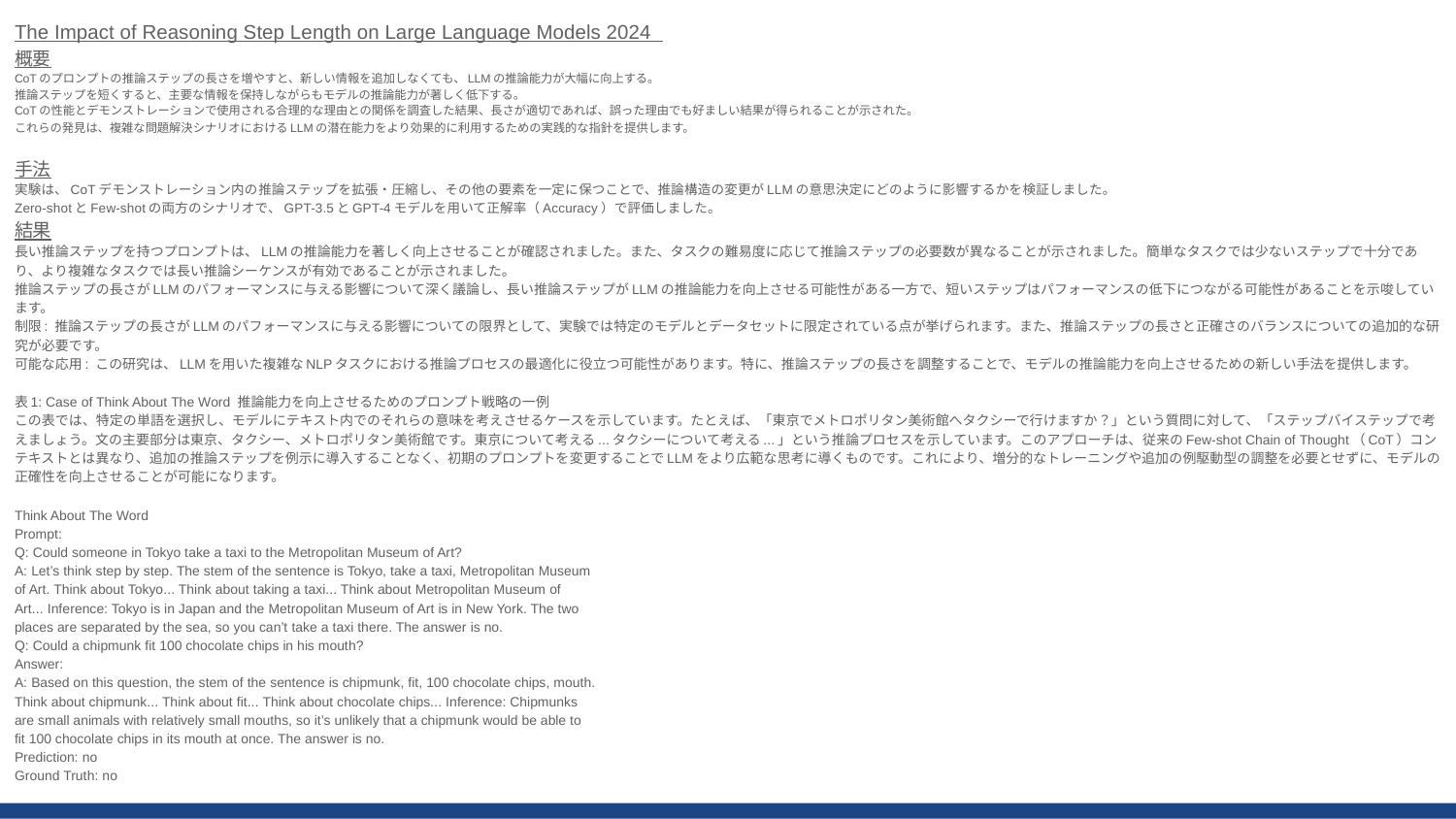

The Impact of Reasoning Step Length on Large Language Models 2024
概要
CoTのプロンプトの推論ステップの長さを増やすと、新しい情報を追加しなくても、LLMの推論能力が大幅に向上する。
推論ステップを短くすると、主要な情報を保持しながらもモデルの推論能力が著しく低下する。
CoTの性能とデモンストレーションで使用される合理的な理由との関係を調査した結果、長さが適切であれば、誤った理由でも好ましい結果が得られることが示された。
これらの発見は、複雑な問題解決シナリオにおけるLLMの潜在能力をより効果的に利用するための実践的な指針を提供します。
手法
実験は、CoTデモンストレーション内の推論ステップを拡張・圧縮し、その他の要素を一定に保つことで、推論構造の変更がLLMの意思決定にどのように影響するかを検証しました。
Zero-shotとFew-shotの両方のシナリオで、GPT-3.5とGPT-4モデルを用いて正解率（Accuracy）で評価しました。
結果
長い推論ステップを持つプロンプトは、LLMの推論能力を著しく向上させることが確認されました。また、タスクの難易度に応じて推論ステップの必要数が異なることが示されました。簡単なタスクでは少ないステップで十分であり、より複雑なタスクでは長い推論シーケンスが有効であることが示されました。
推論ステップの長さがLLMのパフォーマンスに与える影響について深く議論し、長い推論ステップがLLMの推論能力を向上させる可能性がある一方で、短いステップはパフォーマンスの低下につながる可能性があることを示唆しています。
制限: 推論ステップの長さがLLMのパフォーマンスに与える影響についての限界として、実験では特定のモデルとデータセットに限定されている点が挙げられます。また、推論ステップの長さと正確さのバランスについての追加的な研究が必要です。
可能な応用: この研究は、LLMを用いた複雑なNLPタスクにおける推論プロセスの最適化に役立つ可能性があります。特に、推論ステップの長さを調整することで、モデルの推論能力を向上させるための新しい手法を提供します。
表1: Case of Think About The Word 推論能力を向上させるためのプロンプト戦略の一例
この表では、特定の単語を選択し、モデルにテキスト内でのそれらの意味を考えさせるケースを示しています。たとえば、「東京でメトロポリタン美術館へタクシーで行けますか？」という質問に対して、「ステップバイステップで考えましょう。文の主要部分は東京、タクシー、メトロポリタン美術館です。東京について考える...タクシーについて考える...」という推論プロセスを示しています。このアプローチは、従来のFew-shot Chain of Thought（CoT）コンテキストとは異なり、追加の推論ステップを例示に導入することなく、初期のプロンプトを変更することでLLMをより広範な思考に導くものです。これにより、増分的なトレーニングや追加の例駆動型の調整を必要とせずに、モデルの正確性を向上させることが可能になります​​。
Think About The Word
Prompt:
Q: Could someone in Tokyo take a taxi to the Metropolitan Museum of Art?
A: Let’s think step by step. The stem of the sentence is Tokyo, take a taxi, Metropolitan Museum
of Art. Think about Tokyo... Think about taking a taxi... Think about Metropolitan Museum of
Art... Inference: Tokyo is in Japan and the Metropolitan Museum of Art is in New York. The two
places are separated by the sea, so you can’t take a taxi there. The answer is no.
Q: Could a chipmunk fit 100 chocolate chips in his mouth?
Answer:
A: Based on this question, the stem of the sentence is chipmunk, fit, 100 chocolate chips, mouth.
Think about chipmunk... Think about fit... Think about chocolate chips... Inference: Chipmunks
are small animals with relatively small mouths, so it’s unlikely that a chipmunk would be able to
fit 100 chocolate chips in its mouth at once. The answer is no.
Prediction: no
Ground Truth: no